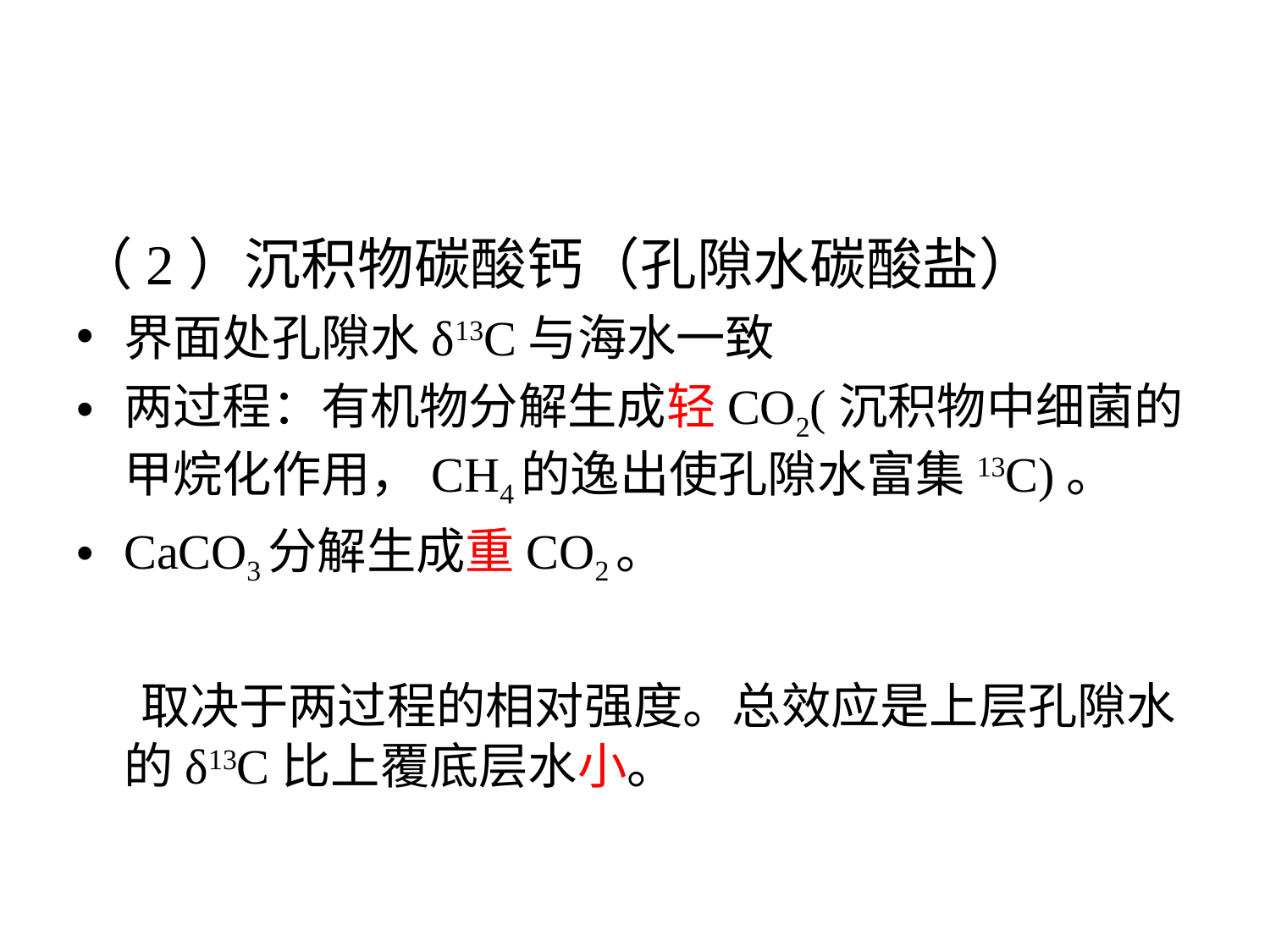

（2）沉积物碳酸钙（孔隙水碳酸盐）
界面处孔隙水δ13C与海水一致
两过程：有机物分解生成轻CO2(沉积物中细菌的甲烷化作用，CH4的逸出使孔隙水富集13C)。
CaCO3分解生成重CO2。

    取决于两过程的相对强度。总效应是上层孔隙水的δ13C比上覆底层水小。